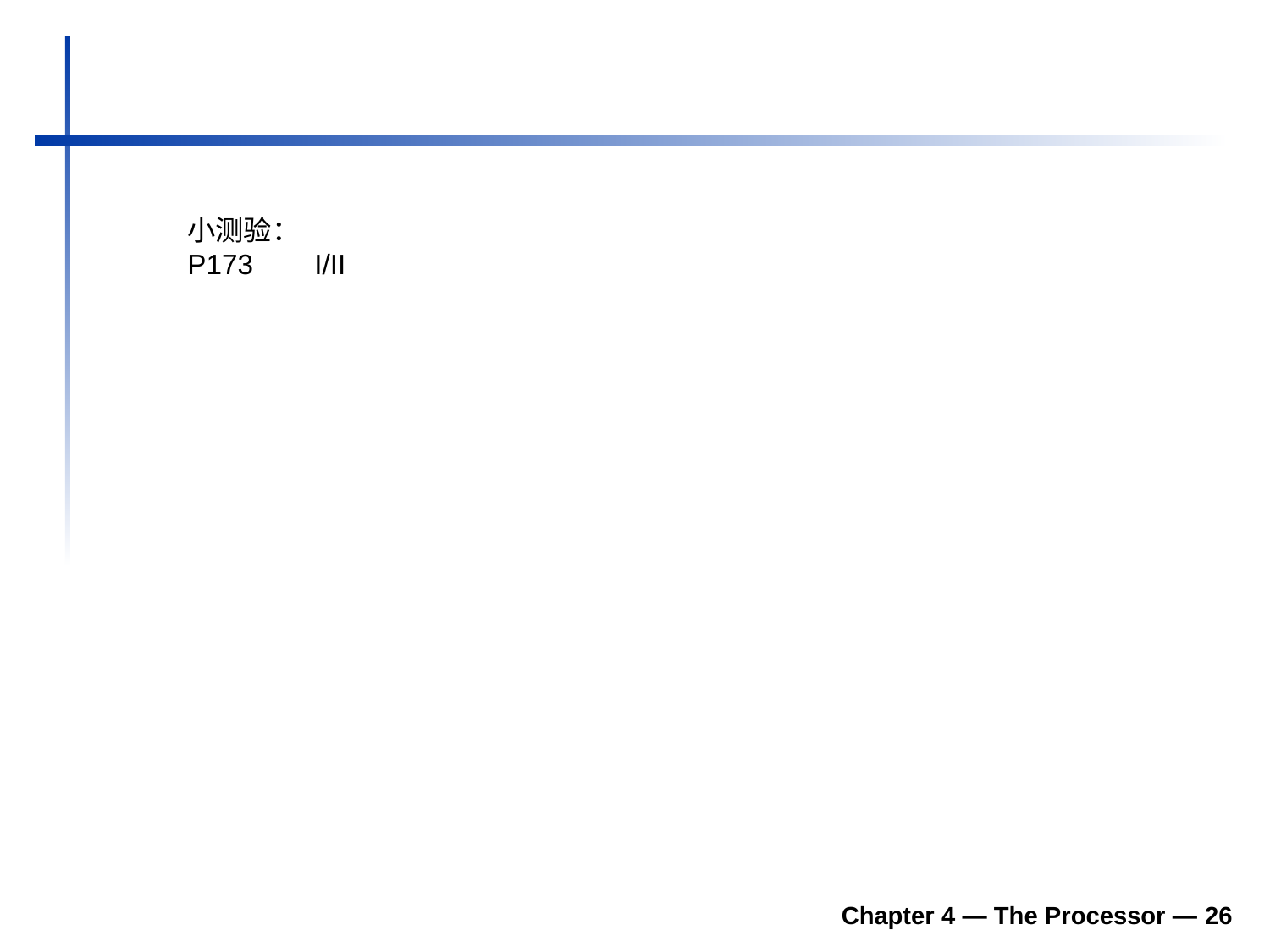

小测验：
P173 	I/II
Chapter 4 — The Processor — 26